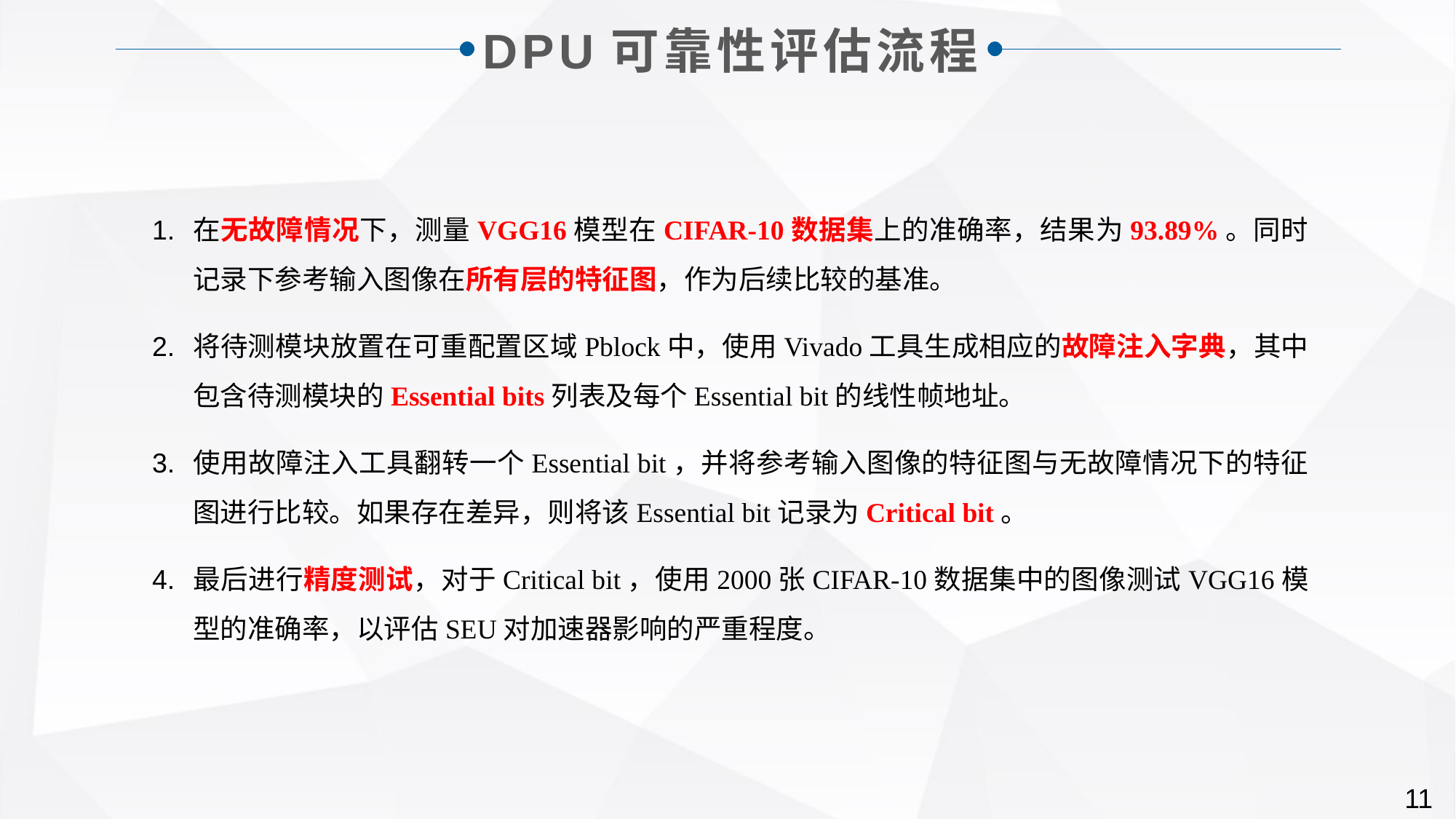

DPU可靠性评估流程

在无故障情况下，测量VGG16模型在CIFAR-10数据集上的准确率，结果为93.89%。同时记录下参考输入图像在所有层的特征图，作为后续比较的基准。
将待测模块放置在可重配置区域Pblock中，使用Vivado工具生成相应的故障注入字典，其中包含待测模块的Essential bits列表及每个Essential bit的线性帧地址。
使用故障注入工具翻转一个Essential bit，并将参考输入图像的特征图与无故障情况下的特征图进行比较。如果存在差异，则将该Essential bit记录为Critical bit。
最后进行精度测试，对于Critical bit，使用2000张CIFAR-10数据集中的图像测试VGG16模型的准确率，以评估SEU对加速器影响的严重程度。
11